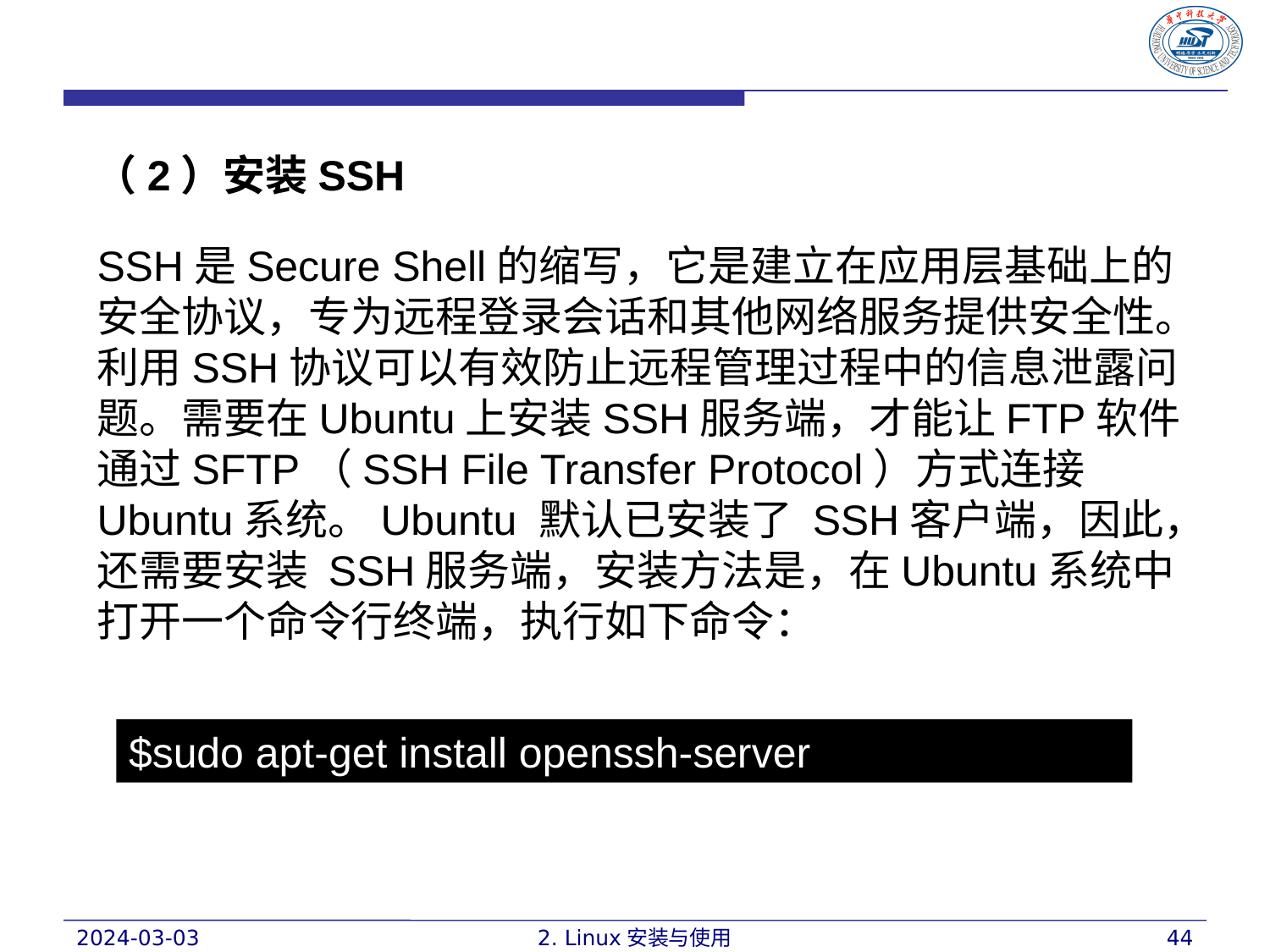

（2）安装SSH
SSH是Secure Shell的缩写，它是建立在应用层基础上的安全协议，专为远程登录会话和其他网络服务提供安全性。利用SSH协议可以有效防止远程管理过程中的信息泄露问题。需要在Ubuntu上安装SSH服务端，才能让FTP软件通过SFTP（SSH File Transfer Protocol）方式连接Ubuntu系统。Ubuntu 默认已安装了 SSH客户端，因此，还需要安装 SSH服务端，安装方法是，在Ubuntu系统中打开一个命令行终端，执行如下命令：
$sudo apt-get install openssh-server
2024-03-03
2. Linux安装与使用
44